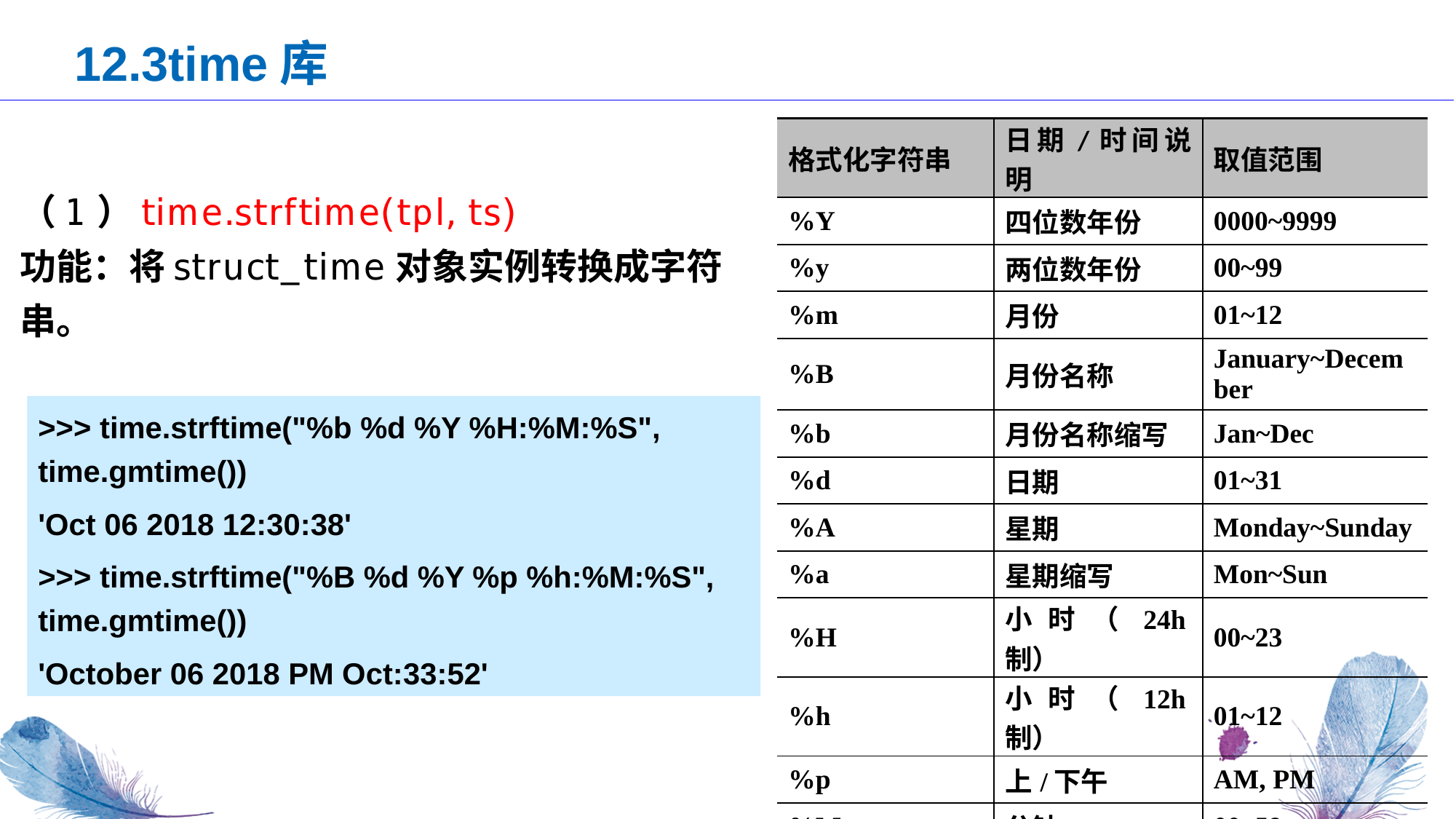

12.3time库
| 格式化字符串 | 日期/时间说明 | 取值范围 |
| --- | --- | --- |
| %Y | 四位数年份 | 0000~9999 |
| %y | 两位数年份 | 00~99 |
| %m | 月份 | 01~12 |
| %B | 月份名称 | January~December |
| %b | 月份名称缩写 | Jan~Dec |
| %d | 日期 | 01~31 |
| %A | 星期 | Monday~Sunday |
| %a | 星期缩写 | Mon~Sun |
| %H | 小时（24h制） | 00~23 |
| %h | 小时（12h制） | 01~12 |
| %p | 上/下午 | AM, PM |
| %M | 分钟 | 00~59 |
| %S | 秒 | 00~59 |
（1）time.strftime(tpl, ts)
功能：将struct_time对象实例转换成字符串。
>>> time.strftime("%b %d %Y %H:%M:%S", time.gmtime())
'Oct 06 2018 12:30:38'
>>> time.strftime("%B %d %Y %p %h:%M:%S", time.gmtime())
'October 06 2018 PM Oct:33:52'